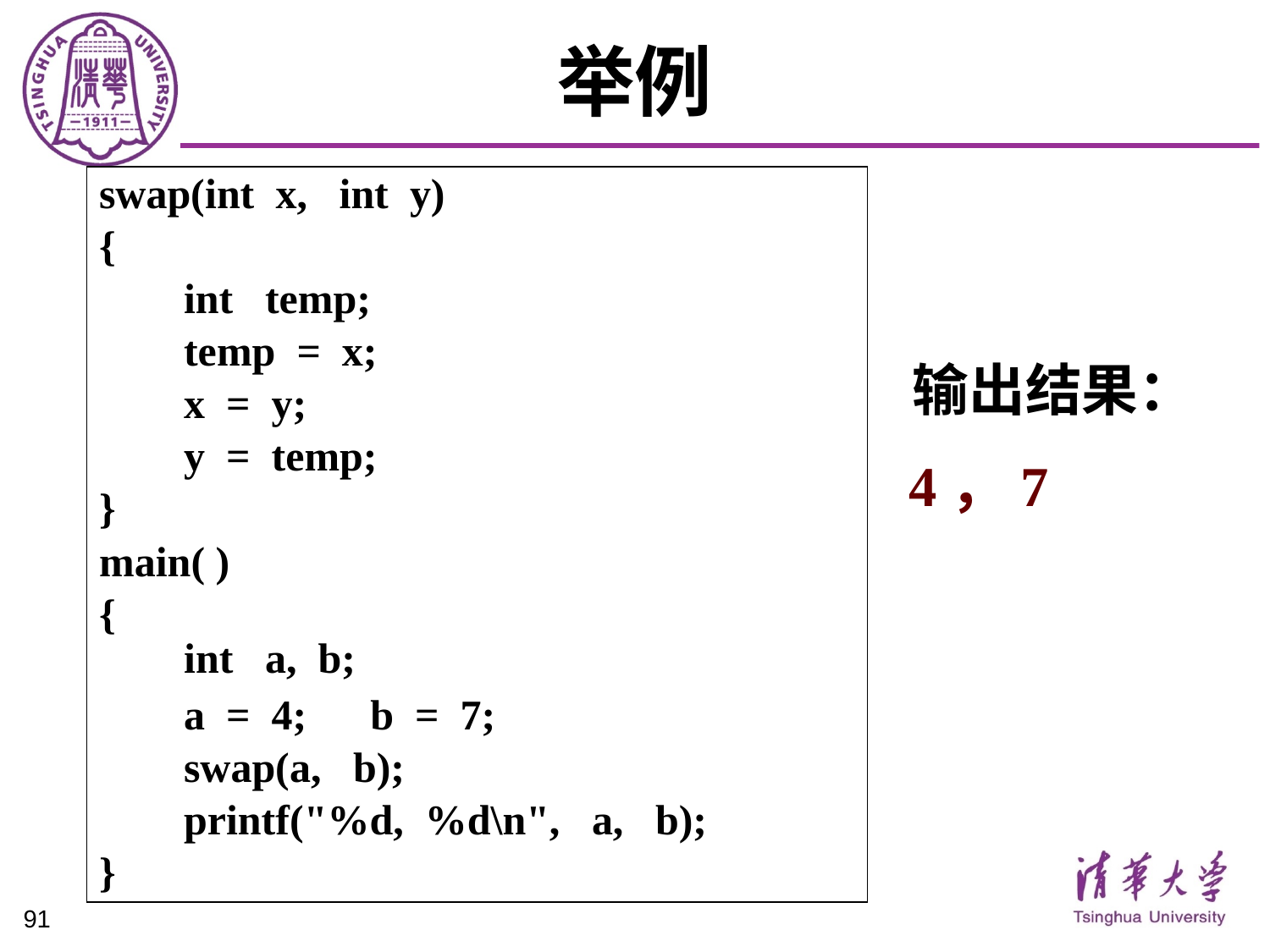

# 举例
swap(int  x,   int  y)
{
        int   temp;
        temp  =  x;
        x  =  y;
        y  =  temp;
}
main( )
{
        int   a,  b;
        a  =  4;      b  =  7;
        swap(a,   b);
        printf("%d,  %d\n",   a,   b);
}
输出结果：

4，7
91